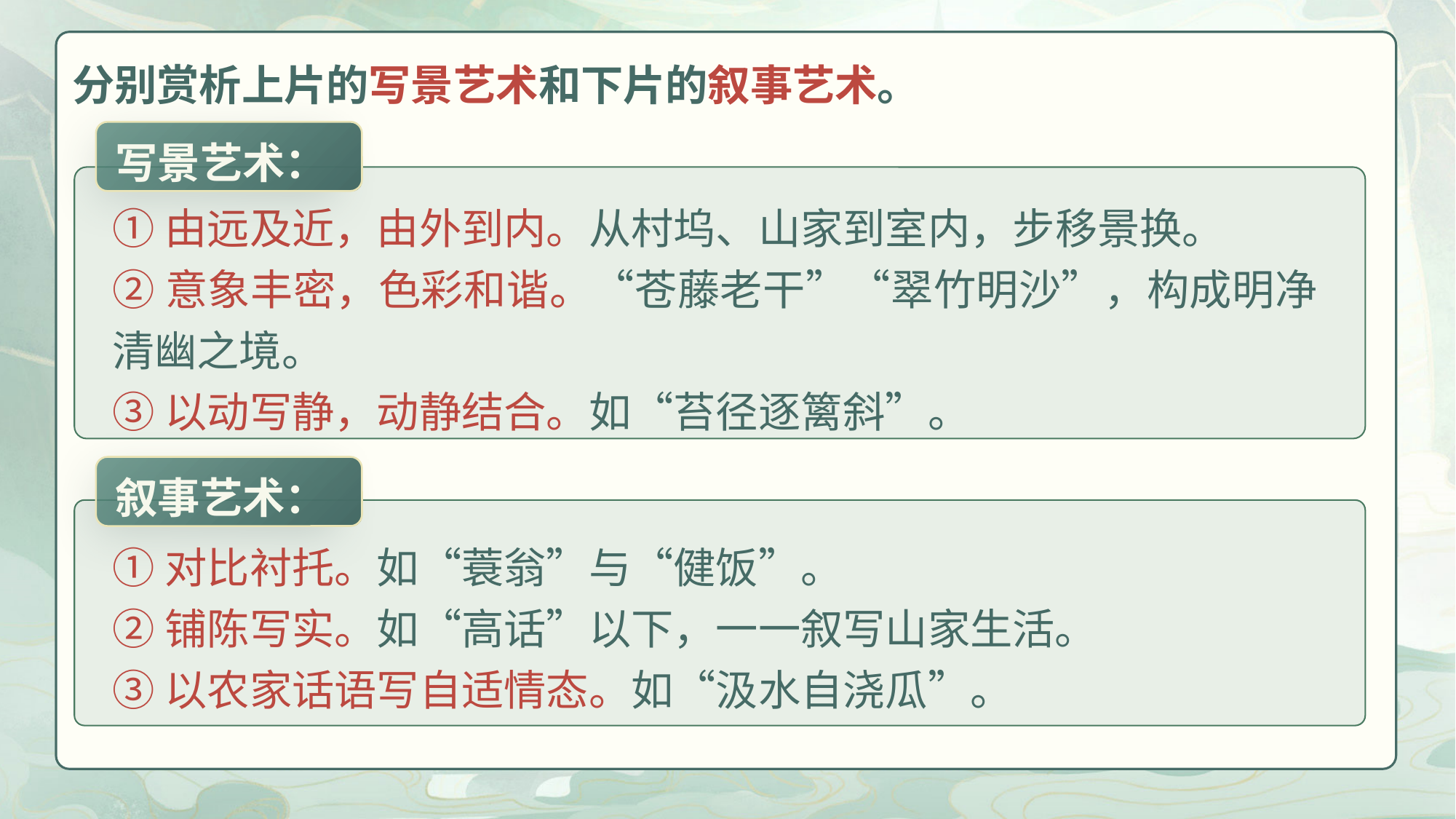

分别赏析上片的写景艺术和下片的叙事艺术。
写景艺术：

①由远及近，由外到内。从村坞、山家到室内，步移景换。
②意象丰密，色彩和谐。“苍藤老干”“翠竹明沙”，构成明净清幽之境。
③以动写静，动静结合。如“苔径逐篱斜”。
叙事艺术：

①对比衬托。如“蓑翁”与“健饭”。
②铺陈写实。如“高话”以下，一一叙写山家生活。
③以农家话语写自适情态。如“汲水自浇瓜”。